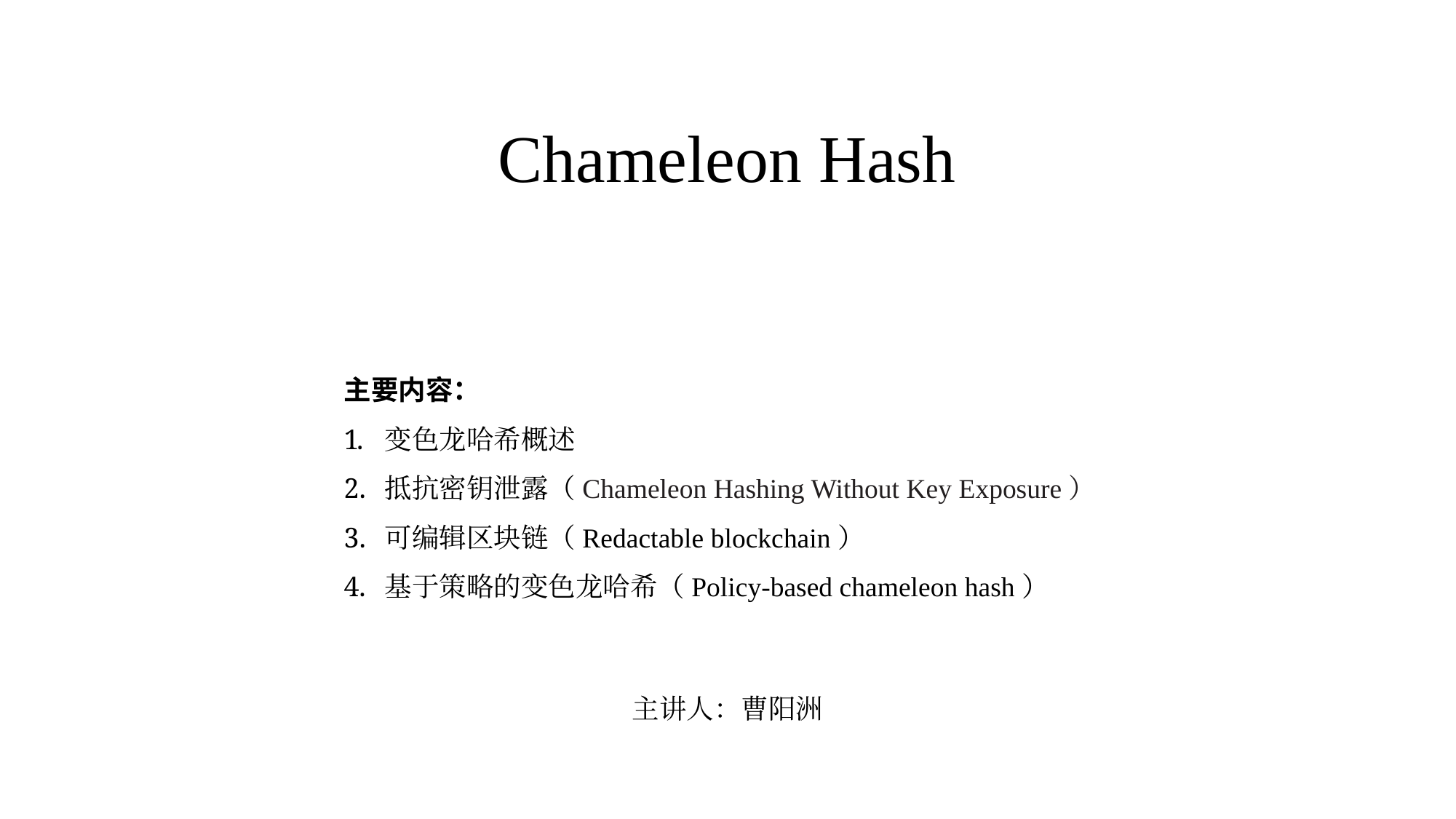

Chameleon Hash
主要内容：
变色龙哈希概述
抵抗密钥泄露（Chameleon Hashing Without Key Exposure）
可编辑区块链（Redactable blockchain）
基于策略的变色龙哈希（Policy-based chameleon hash）
主讲人：曹阳洲